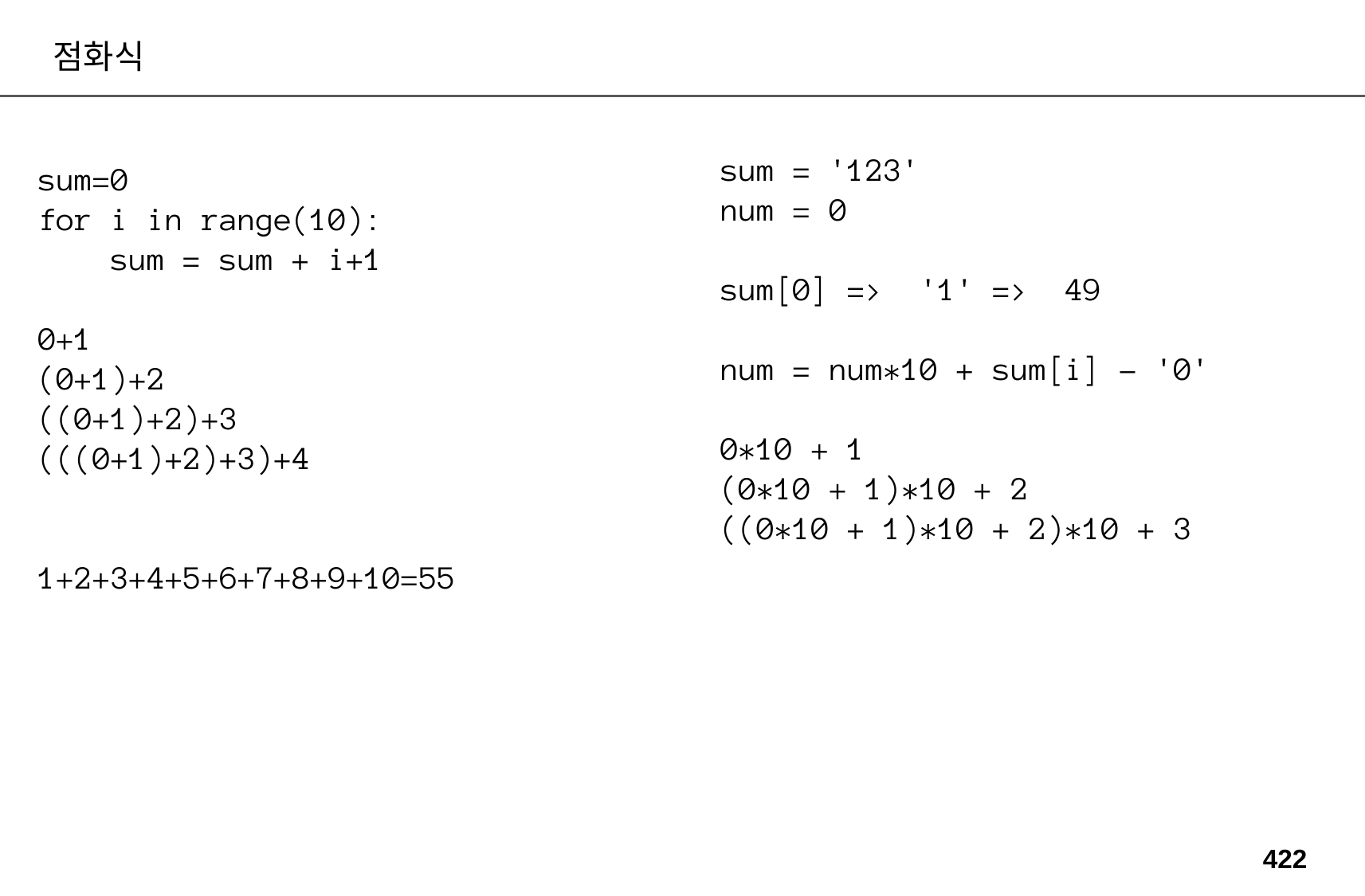

점화식
sum = '123'
num = 0

sum[0] =>  '1' =>  49

num = num*10 + sum[i] - '0'

0*10 + 1
(0*10 + 1)*10 + 2
((0*10 + 1)*10 + 2)*10 + 3

sum=0
for i in range(10):
    sum = sum + i+1

0+1
(0+1)+2
((0+1)+2)+3
(((0+1)+2)+3)+4

1+2+3+4+5+6+7+8+9+10=55